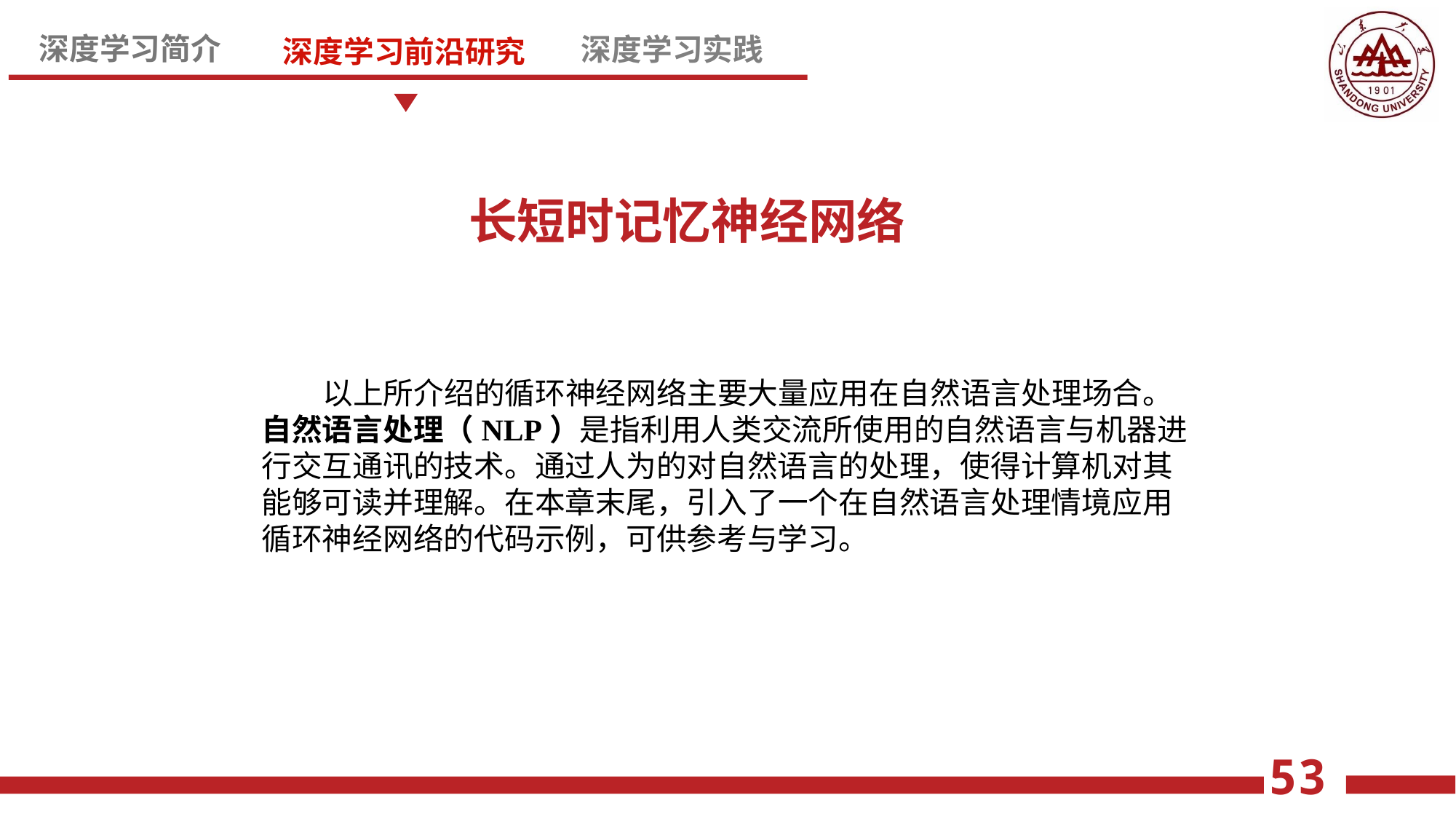

长短时记忆神经网络
        以上所介绍的循环神经网络主要大量应用在自然语言处理场合。自然语言处理（NLP）是指利用人类交流所使用的自然语言与机器进行交互通讯的技术。通过人为的对自然语言的处理，使得计算机对其能够可读并理解。在本章末尾，引入了一个在自然语言处理情境应用循环神经网络的代码示例，可供参考与学习。